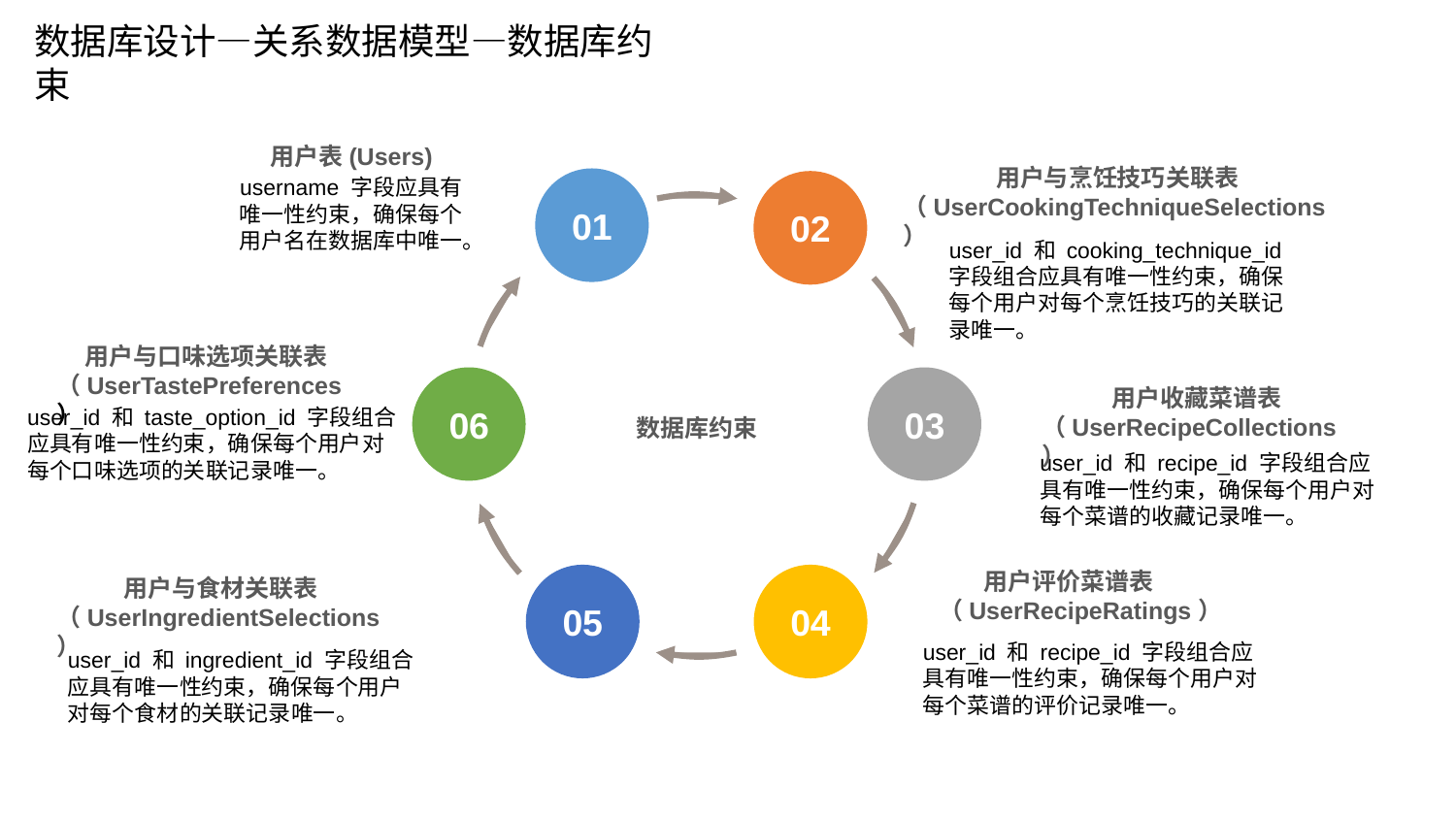

数据库设计—关系数据模型—数据库约束
用户表(Users)
                  用户与烹饪技巧关联表（UserCookingTechniqueSelections）
username 字段应具有唯一性约束，确保每个用户名在数据库中唯一。

01
02

user_id 和 cooking_technique_id 字段组合应具有唯一性约束，确保每个用户对每个烹饪技巧的关联记录唯一。
数据库约束

    用户与口味选项关联表（UserTastePreferences）
06
03
                用户收藏菜谱表（UserRecipeCollections）
user_id 和 taste_option_id 字段组合应具有唯一性约束，确保每个用户对每个口味选项的关联记录唯一。
user_id 和 recipe_id 字段组合应具有唯一性约束，确保每个用户对每个菜谱的收藏记录唯一。

       用户评价菜谱表（UserRecipeRatings）
05
04
           用户与食材关联表（UserIngredientSelections）
user_id 和 recipe_id 字段组合应具有唯一性约束，确保每个用户对每个菜谱的评价记录唯一。
user_id 和 ingredient_id 字段组合应具有唯一性约束，确保每个用户对每个食材的关联记录唯一。